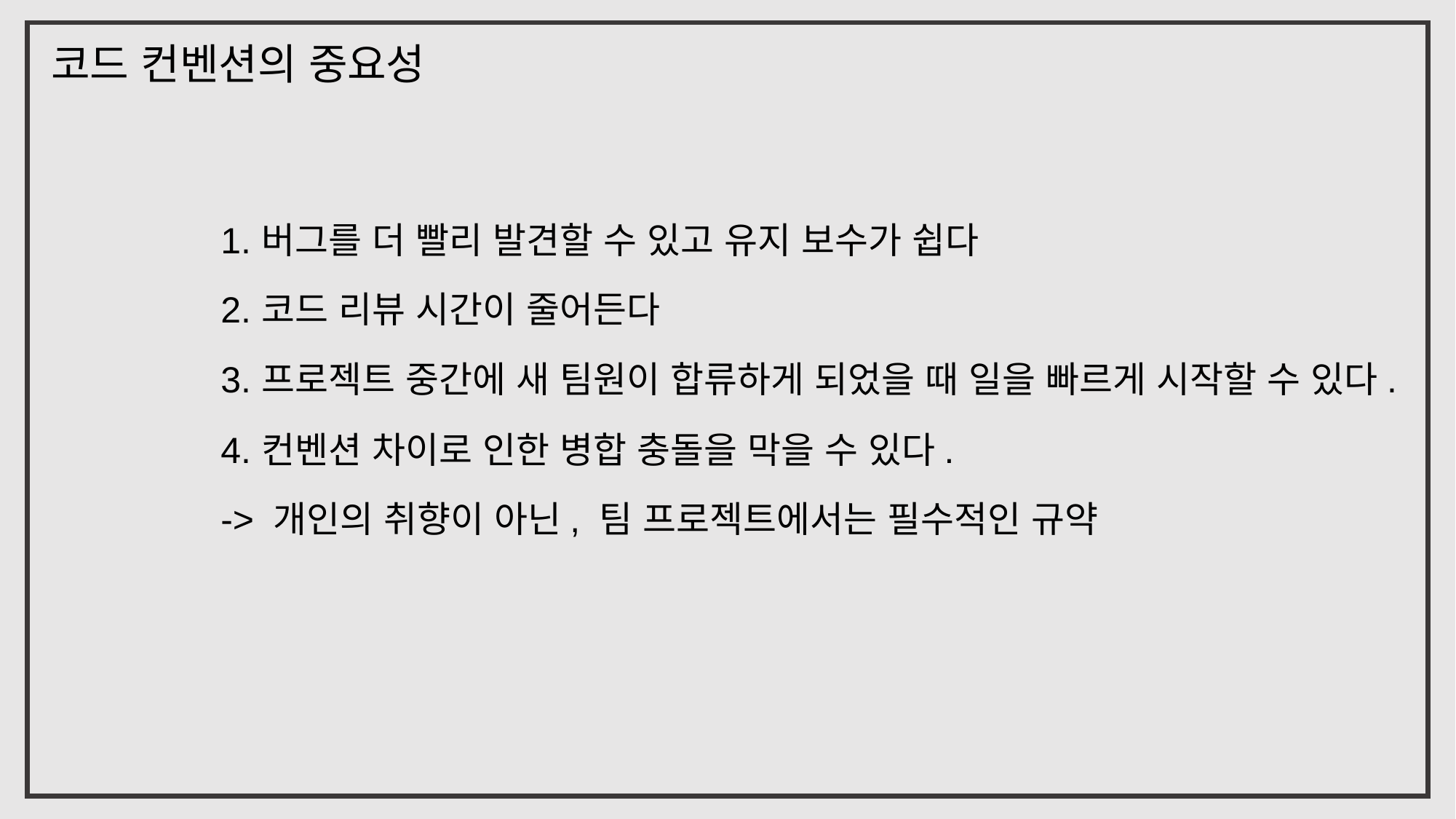

코드 컨벤션의 중요성
버그를 더 빨리 발견할 수 있고 유지 보수가 쉽다
코드 리뷰 시간이 줄어든다
프로젝트 중간에 새 팀원이 합류하게 되었을 때 일을 빠르게 시작할 수 있다.
컨벤션 차이로 인한 병합 충돌을 막을 수 있다.
-> 개인의 취향이 아닌, 팀 프로젝트에서는 필수적인 규약